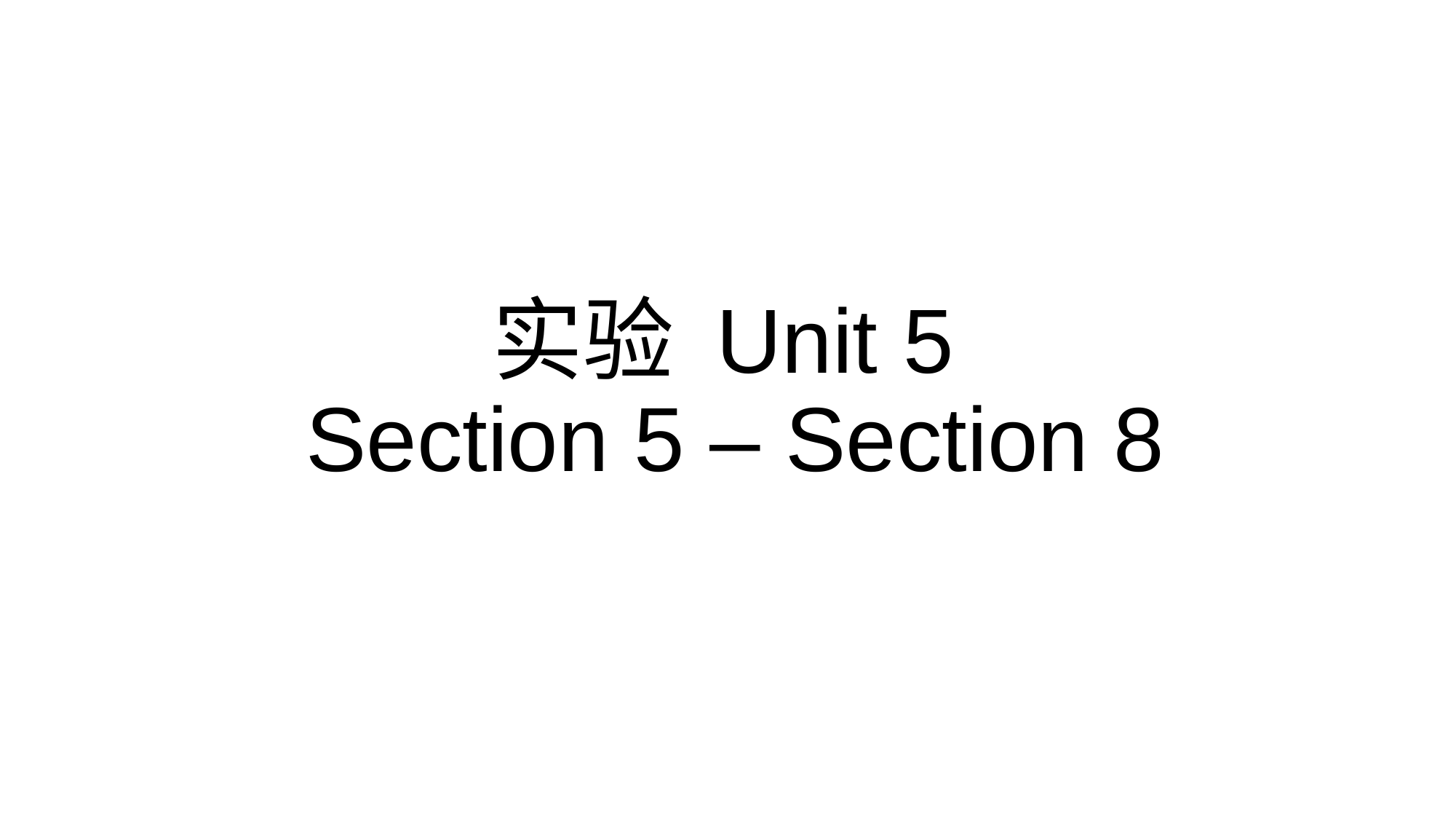

# 实验 Unit 5 Section 5 – Section 8